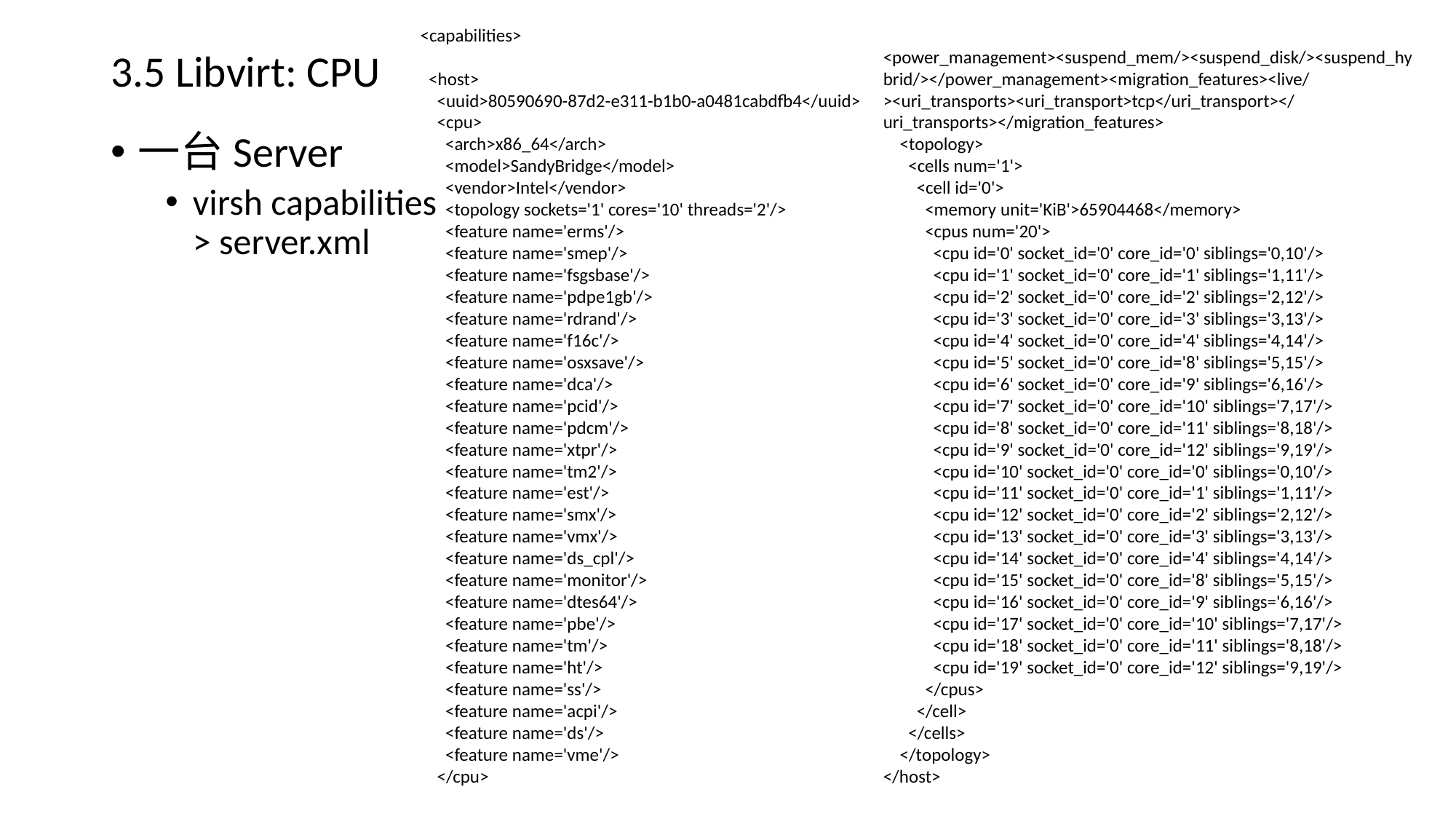

<capabilities>

  <host>
    <uuid>80590690-87d2-e311-b1b0-a0481cabdfb4</uuid>
    <cpu>
      <arch>x86_64</arch>
      <model>SandyBridge</model>
      <vendor>Intel</vendor>
      <topology sockets='1' cores='10' threads='2'/>
      <feature name='erms'/>
      <feature name='smep'/>
      <feature name='fsgsbase'/>
      <feature name='pdpe1gb'/>
      <feature name='rdrand'/>
      <feature name='f16c'/>
      <feature name='osxsave'/>
      <feature name='dca'/>
      <feature name='pcid'/>
      <feature name='pdcm'/>
      <feature name='xtpr'/>
      <feature name='tm2'/>
      <feature name='est'/>
      <feature name='smx'/>
      <feature name='vmx'/>
      <feature name='ds_cpl'/>
      <feature name='monitor'/>
      <feature name='dtes64'/>
      <feature name='pbe'/>
      <feature name='tm'/>
      <feature name='ht'/>
      <feature name='ss'/>
      <feature name='acpi'/>
      <feature name='ds'/>
      <feature name='vme'/>
    </cpu>
 <power_management><suspend_mem/><suspend_disk/><suspend_hybrid/></power_management><migration_features><live/><uri_transports><uri_transport>tcp</uri_transport></uri_transports></migration_features>
    <topology>
      <cells num='1'>
        <cell id='0'>
          <memory unit='KiB'>65904468</memory>
          <cpus num='20'>
            <cpu id='0' socket_id='0' core_id='0' siblings='0,10'/>
            <cpu id='1' socket_id='0' core_id='1' siblings='1,11'/>
            <cpu id='2' socket_id='0' core_id='2' siblings='2,12'/>
            <cpu id='3' socket_id='0' core_id='3' siblings='3,13'/>
            <cpu id='4' socket_id='0' core_id='4' siblings='4,14'/>
            <cpu id='5' socket_id='0' core_id='8' siblings='5,15'/>
            <cpu id='6' socket_id='0' core_id='9' siblings='6,16'/>
            <cpu id='7' socket_id='0' core_id='10' siblings='7,17'/>
            <cpu id='8' socket_id='0' core_id='11' siblings='8,18'/>
            <cpu id='9' socket_id='0' core_id='12' siblings='9,19'/>
            <cpu id='10' socket_id='0' core_id='0' siblings='0,10'/>
            <cpu id='11' socket_id='0' core_id='1' siblings='1,11'/>
            <cpu id='12' socket_id='0' core_id='2' siblings='2,12'/>
            <cpu id='13' socket_id='0' core_id='3' siblings='3,13'/>
            <cpu id='14' socket_id='0' core_id='4' siblings='4,14'/>
            <cpu id='15' socket_id='0' core_id='8' siblings='5,15'/>
            <cpu id='16' socket_id='0' core_id='9' siblings='6,16'/>
            <cpu id='17' socket_id='0' core_id='10' siblings='7,17'/>
            <cpu id='18' socket_id='0' core_id='11' siblings='8,18'/>
            <cpu id='19' socket_id='0' core_id='12' siblings='9,19'/>
          </cpus>
        </cell>
      </cells>
    </topology>
</host>
# 3.5 Libvirt: CPU
一台Server
virsh capabilities > server.xml